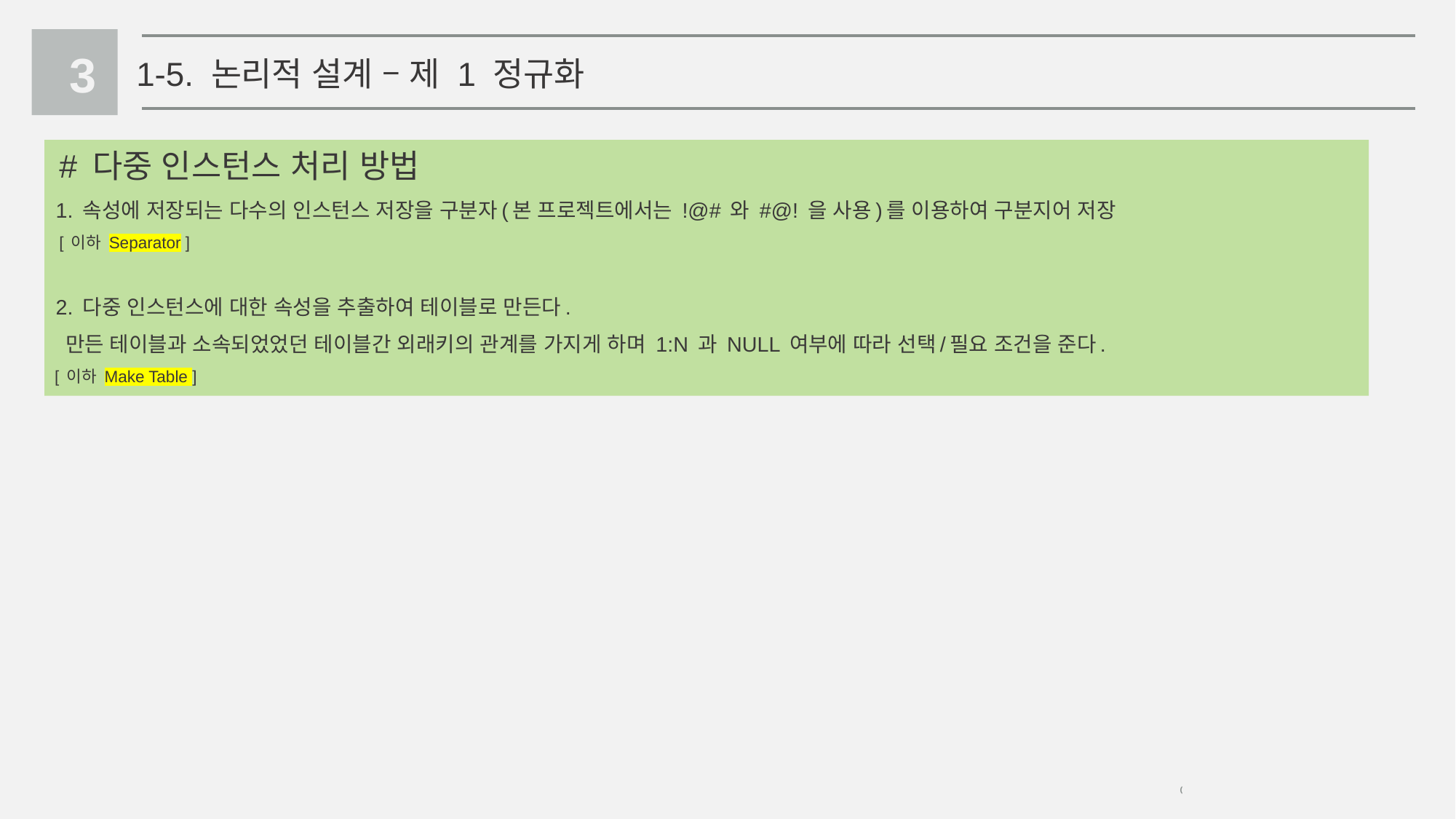

3
1-5. 논리적 설계 – 제 1 정규화
 # 다중 인스턴스 처리 방법
 1. 속성에 저장되는 다수의 인스턴스 저장을 구분자(본 프로젝트에서는 !@# 와 #@! 을 사용)를 이용하여 구분지어 저장
  [ 이하 Separator ]

 2. 다중 인스턴스에 대한 속성을 추출하여 테이블로 만든다.
  만든 테이블과 소속되었었던 테이블간 외래키의 관계를 가지게 하며 1:N 과 NULL 여부에 따라 선택/필요 조건을 준다.
 [ 이하 Make Table ]